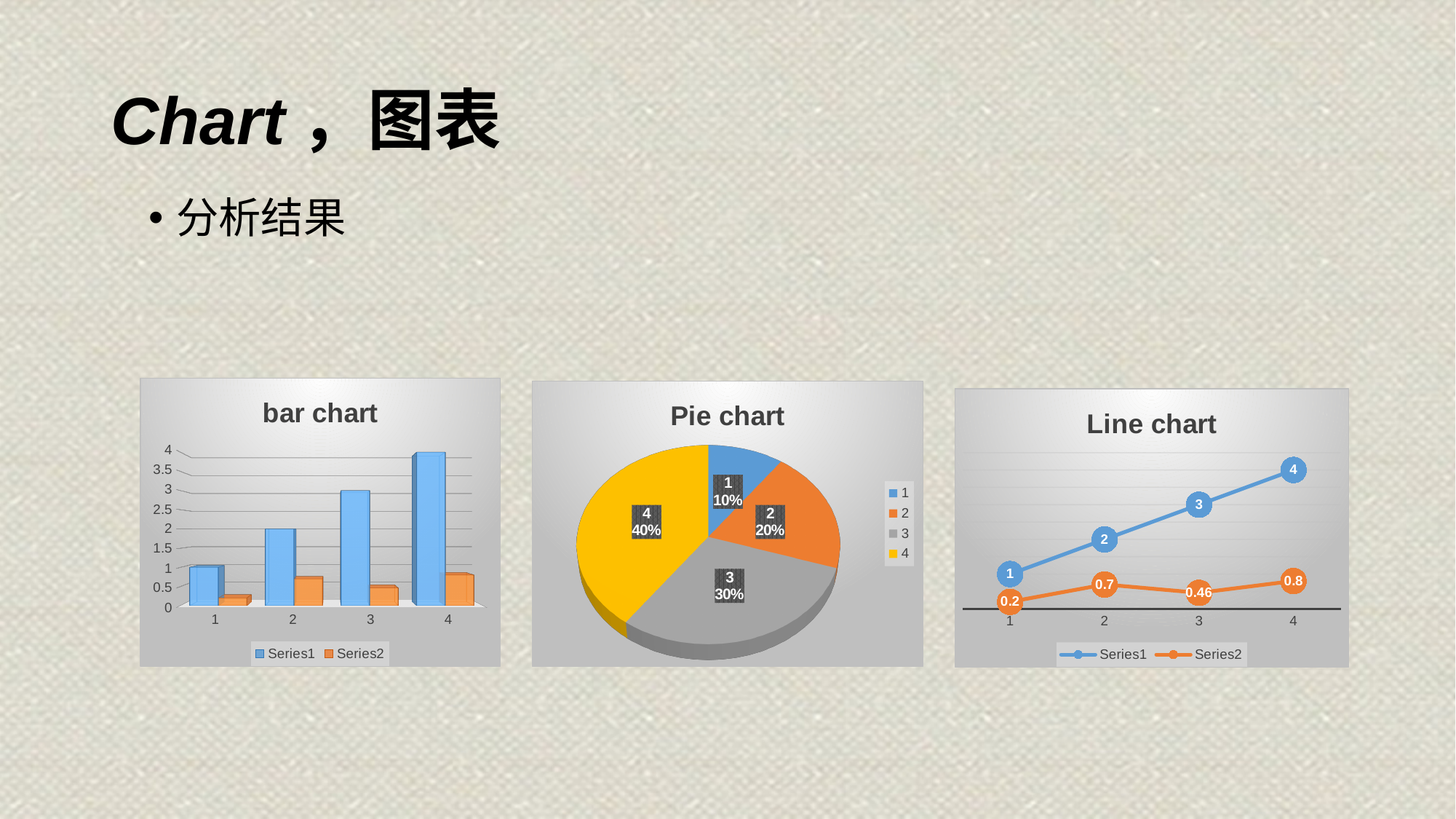

# Chart，图表
分析结果

[unsupported chart]

[unsupported chart]

### Chart: Line chart

| Category |  |  |
|---|---|---|